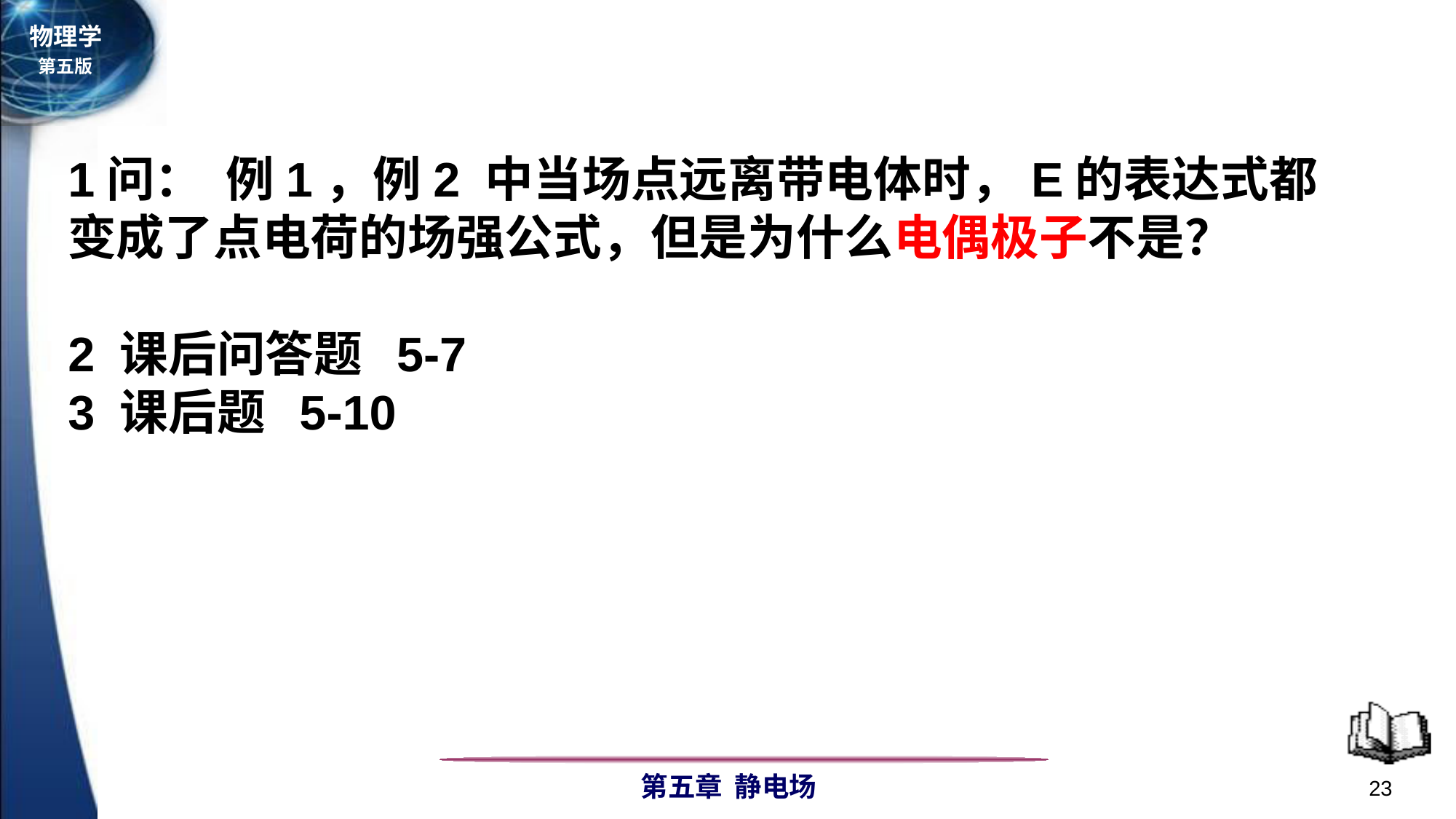

1问：  例1，例2 中当场点远离带电体时，E的表达式都变成了点电荷的场强公式，但是为什么电偶极子不是？

2 课后问答题  5-7
3 课后题  5-10
23